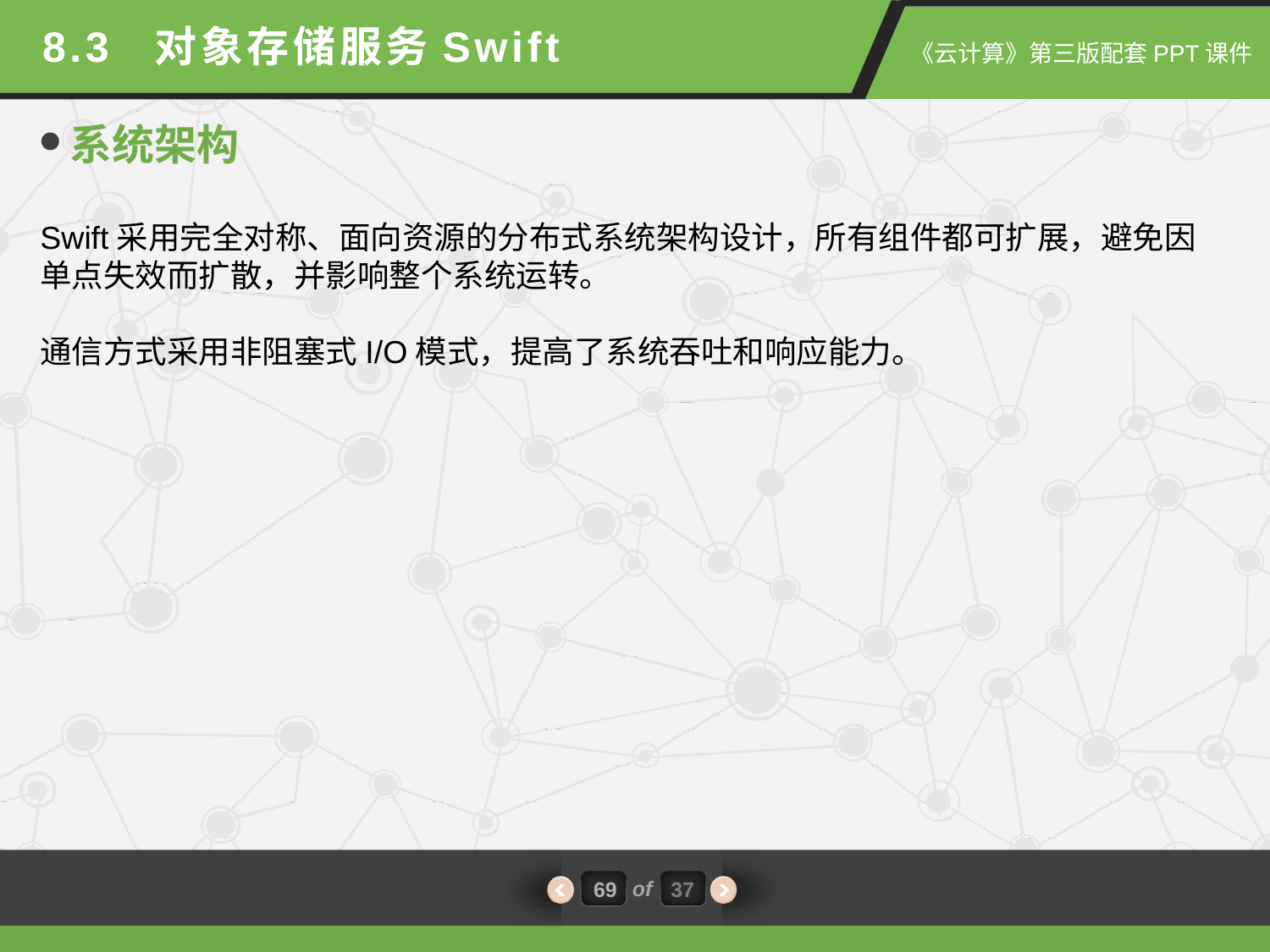

8.3  对象存储服务Swift
系统架构

Swift采用完全对称、面向资源的分布式系统架构设计，所有组件都可扩展，避免因单点失效而扩散，并影响整个系统运转。

通信方式采用非阻塞式I/O模式，提高了系统吞吐和响应能力。
69